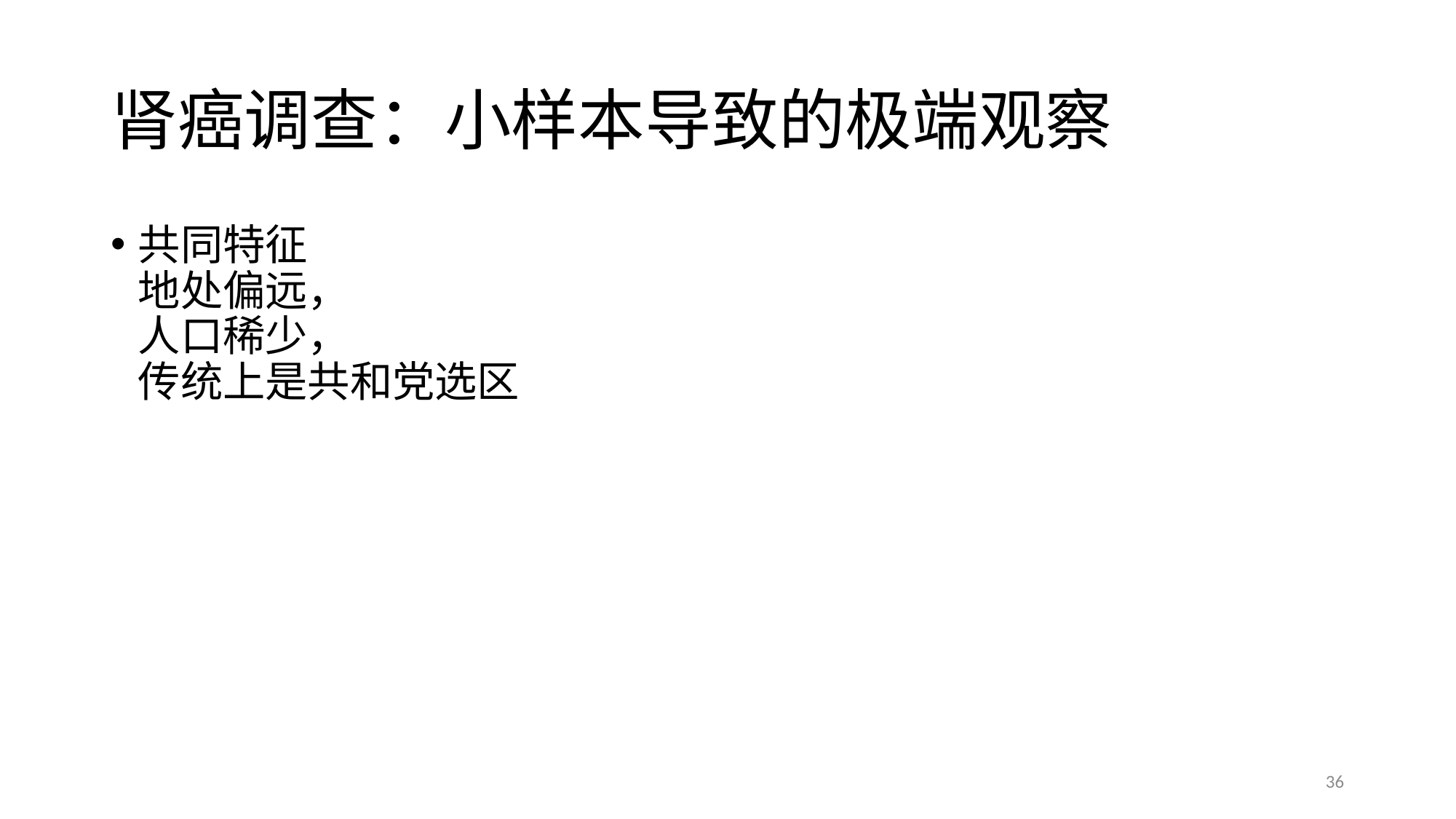

# 肾癌调查：小样本导致的极端观察
共同特征
地处偏远，
人口稀少，
传统上是共和党选区
36